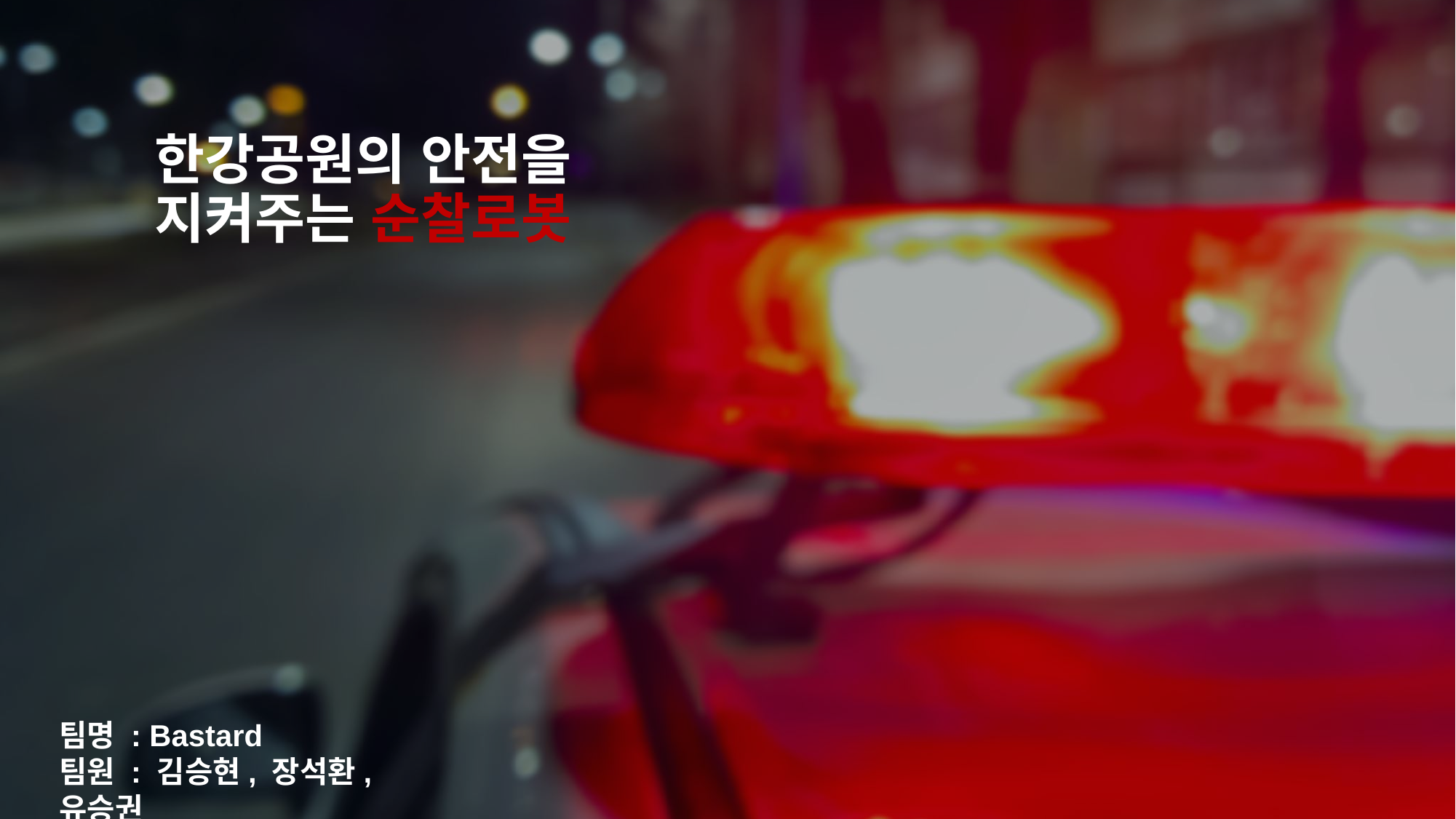

한강공원의 안전을 지켜주는 순찰로봇

팀명 : Bastard
팀원 : 김승현, 장석환, 유승권